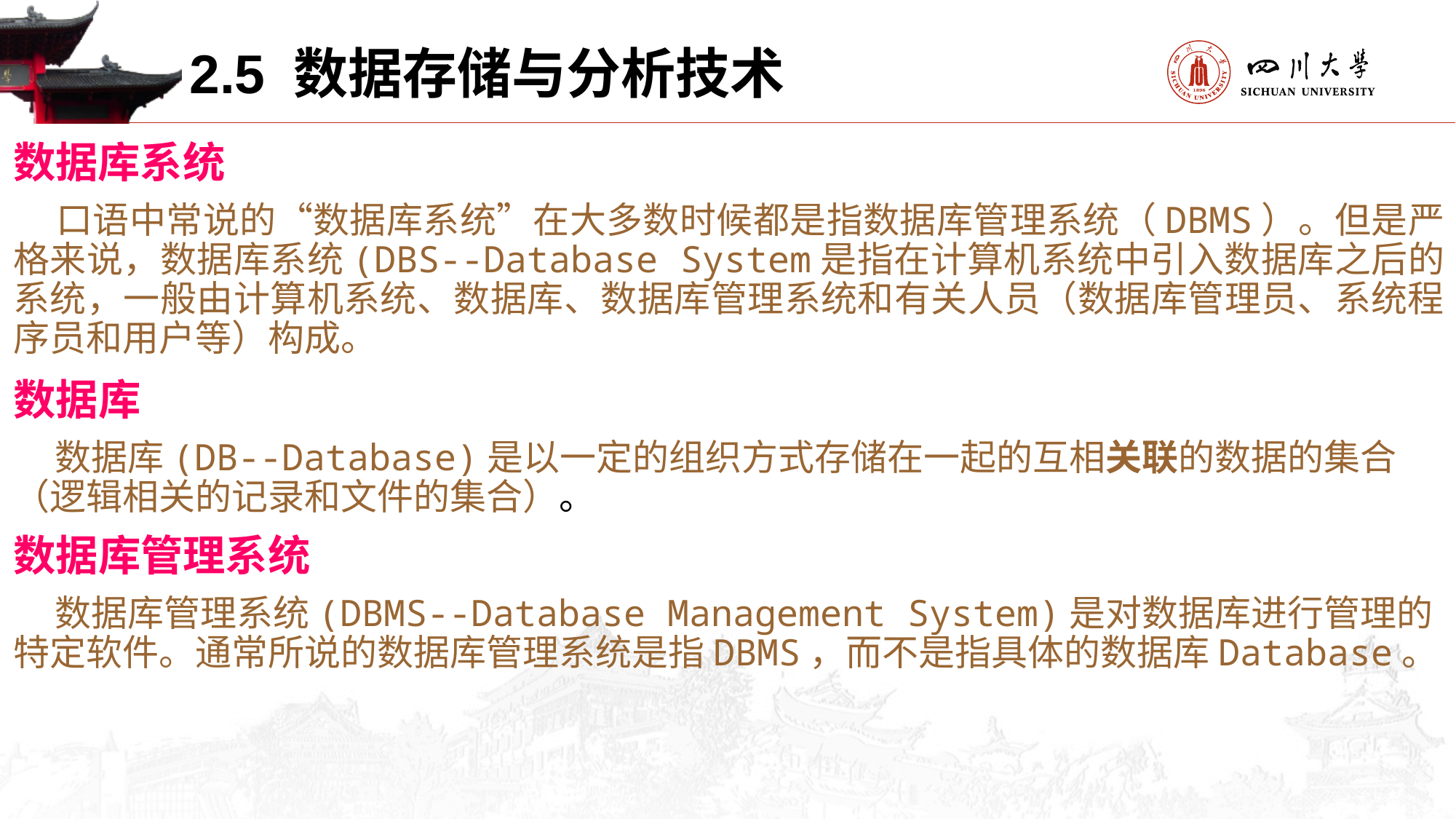

2.5 数据存储与分析技术
数据库系统
    口语中常说的“数据库系统”在大多数时候都是指数据库管理系统（DBMS）。但是严格来说，数据库系统(DBS--Database System是指在计算机系统中引入数据库之后的系统，一般由计算机系统、数据库、数据库管理系统和有关人员（数据库管理员、系统程序员和用户等）构成。
数据库
    数据库(DB--Database)是以一定的组织方式存储在一起的互相关联的数据的集合（逻辑相关的记录和文件的集合）。
数据库管理系统
    数据库管理系统(DBMS--Database Management System)是对数据库进行管理的特定软件。通常所说的数据库管理系统是指DBMS，而不是指具体的数据库Database。